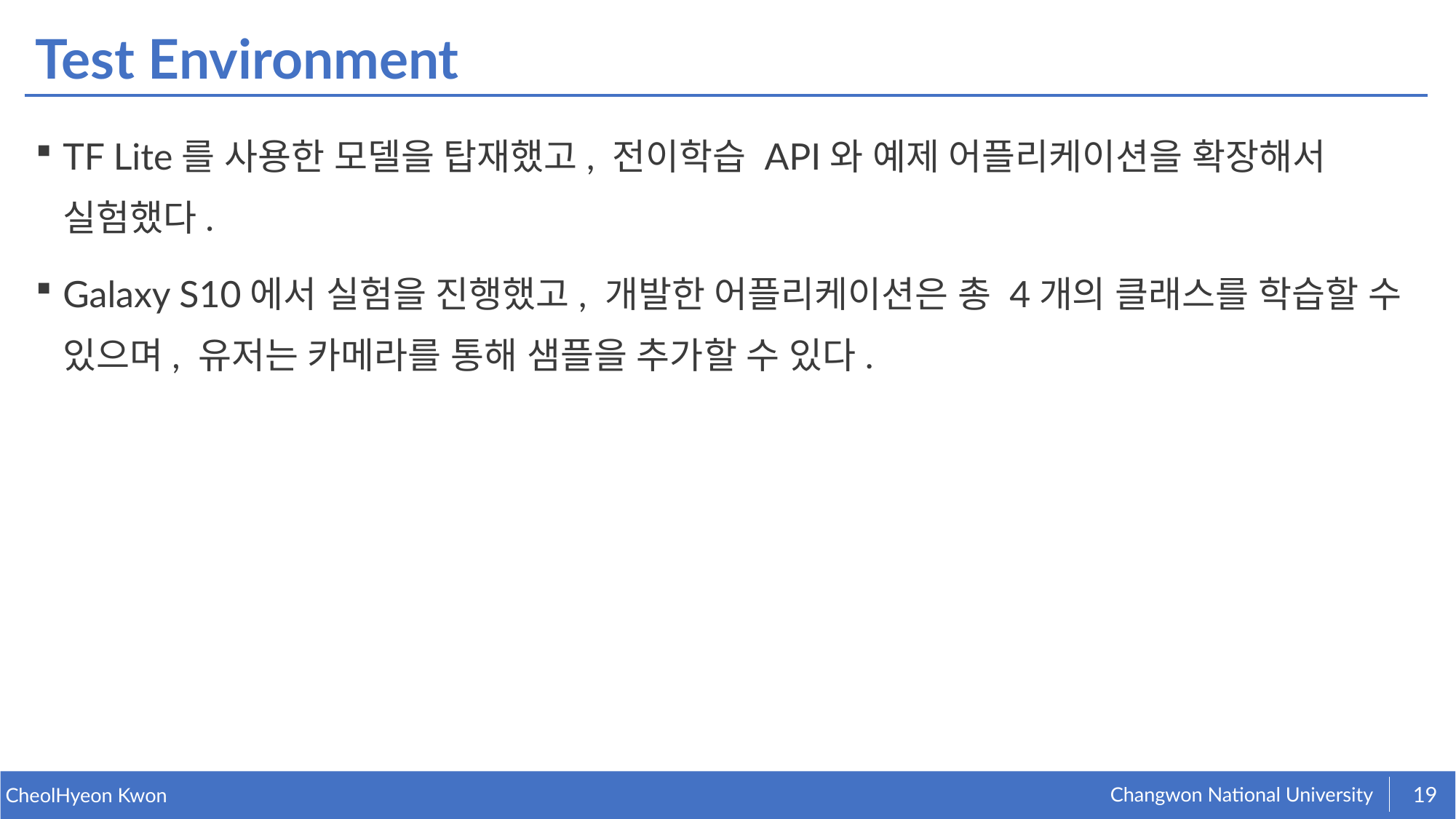

# Test Environment
TF Lite를 사용한 모델을 탑재했고, 전이학습 API와 예제 어플리케이션을 확장해서 실험했다.
Galaxy S10에서 실험을 진행했고, 개발한 어플리케이션은 총 4개의 클래스를 학습할 수 있으며, 유저는 카메라를 통해 샘플을 추가할 수 있다.

19